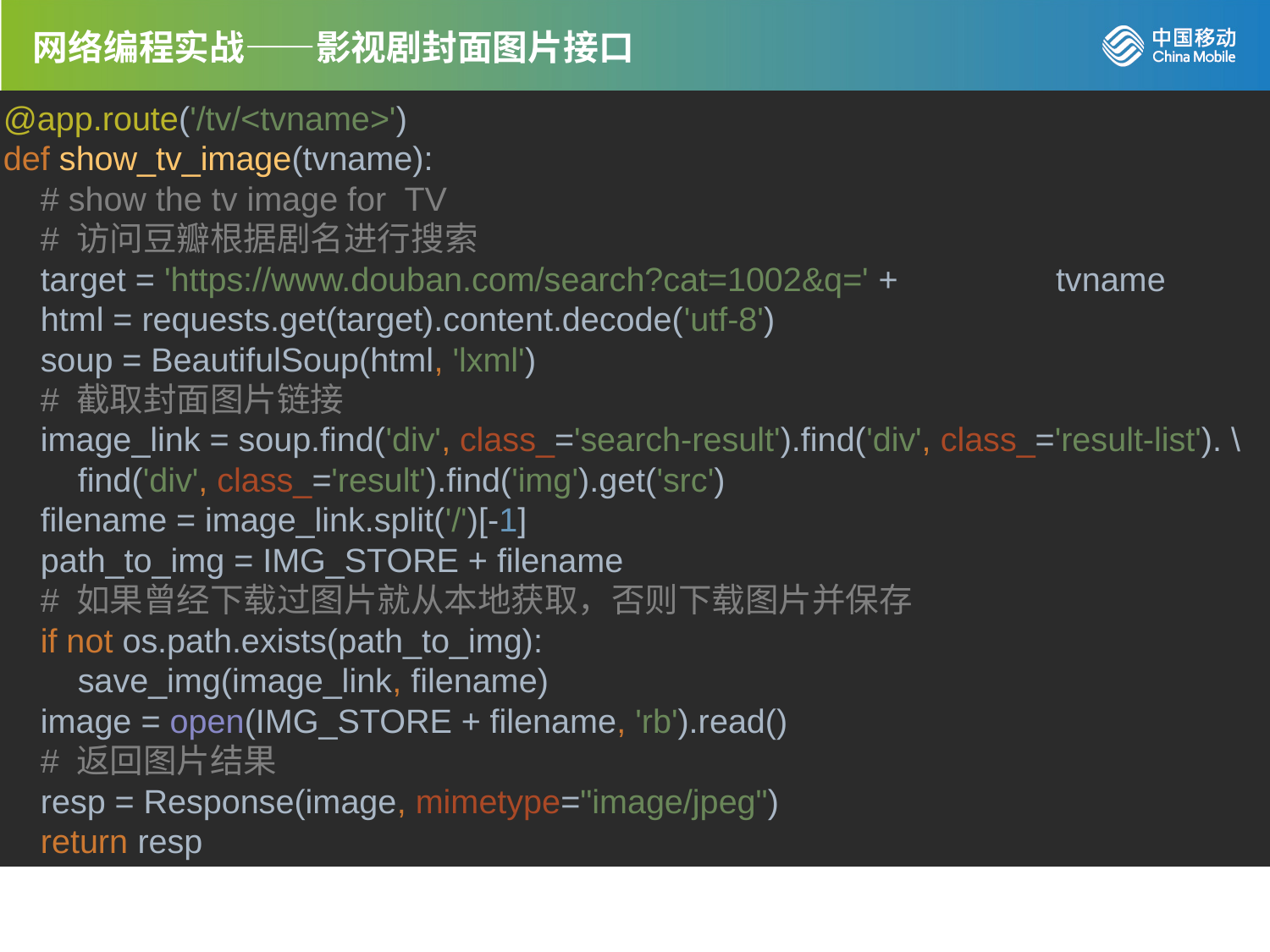

网络编程实战——影视剧封面图片接口
@app.route('/tv/<tvname>')
def show_tv_image(tvname):
    # show the tv image for  TV
    # 访问豆瓣根据剧名进行搜索
    target = 'https://www.douban.com/search?cat=1002&q=' +                 tvname
    html = requests.get(target).content.decode('utf-8')
    soup = BeautifulSoup(html, 'lxml')
    # 截取封面图片链接
    image_link = soup.find('div', class_='search-result').find('div', class_='result-list'). \
        find('div', class_='result').find('img').get('src')
    filename = image_link.split('/')[-1]
    path_to_img = IMG_STORE + filename
    # 如果曾经下载过图片就从本地获取，否则下载图片并保存
    if not os.path.exists(path_to_img):
        save_img(image_link, filename)
    image = open(IMG_STORE + filename, 'rb').read()
    # 返回图片结果
    resp = Response(image, mimetype="image/jpeg")
    return resp
源码分享：Github